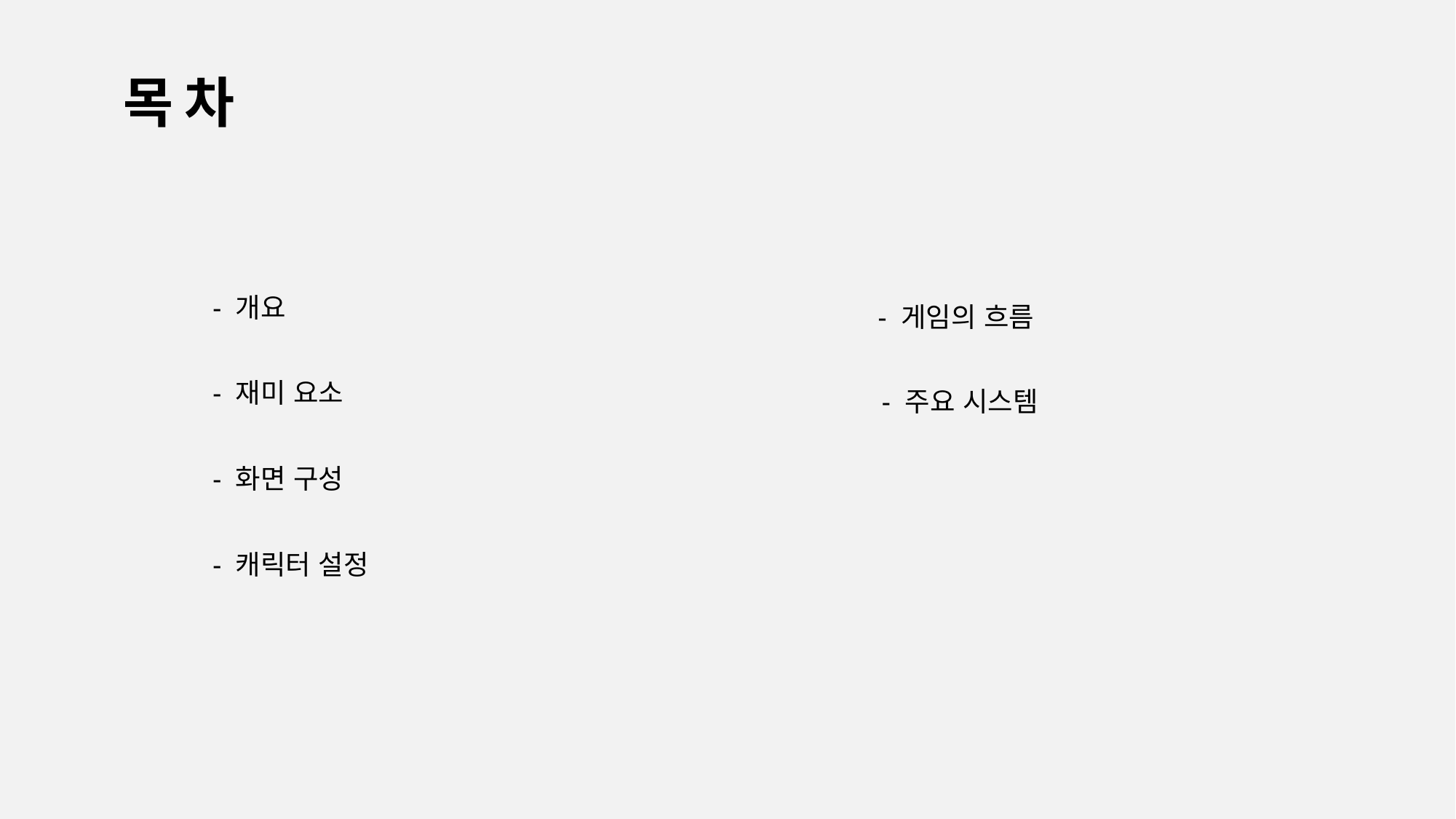

목차

- 개요
- 게임의 흐름
- 재미 요소
- 주요 시스템
- 화면 구성
- 캐릭터 설정